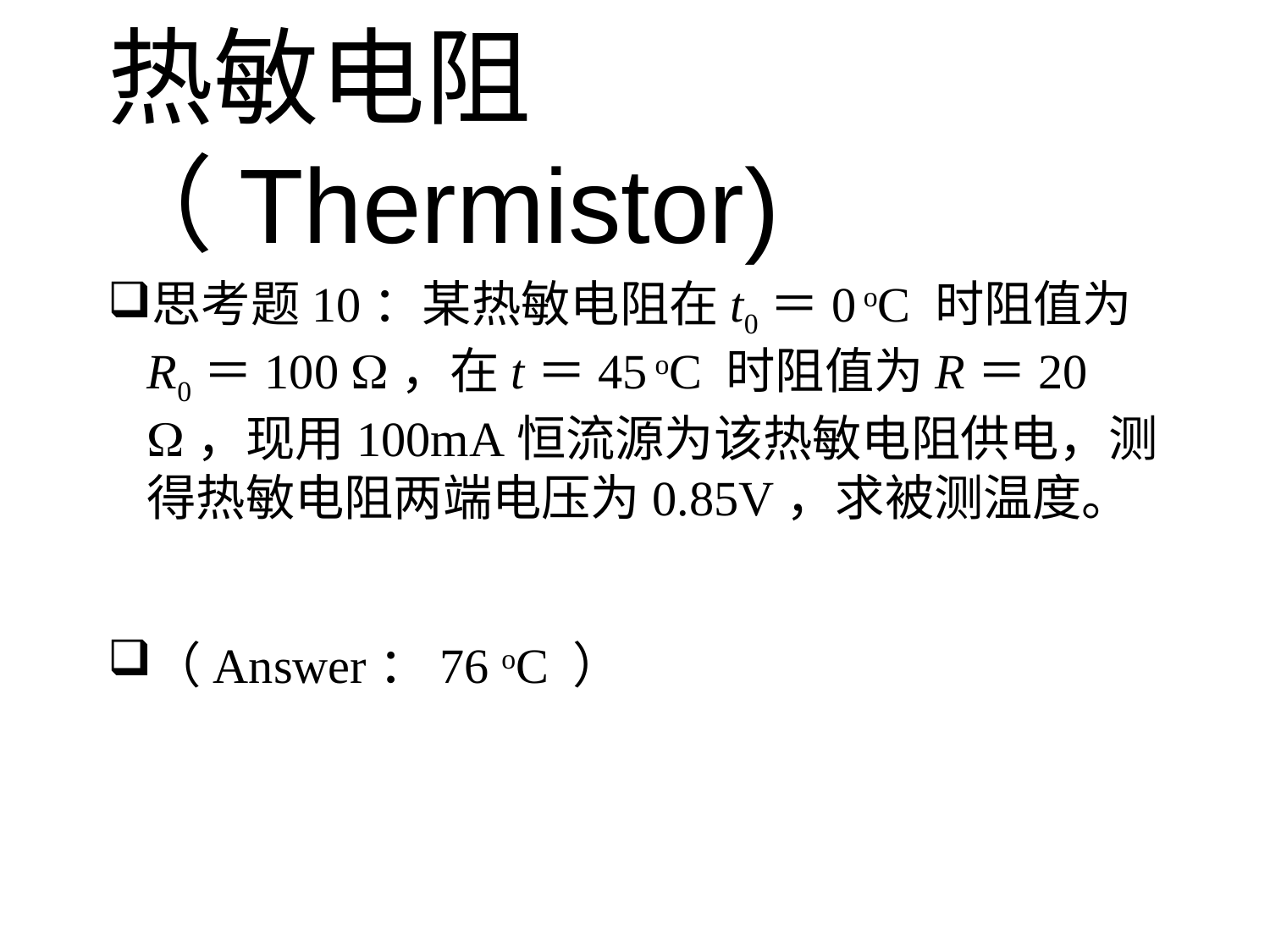

热敏电阻（Thermistor)
思考题10：某热敏电阻在t0＝0 oC 时阻值为R0＝100 Ω，在t＝45 oC 时阻值为R＝20 Ω，现用100mA恒流源为该热敏电阻供电，测得热敏电阻两端电压为0.85V，求被测温度。

（Answer：76 oC ）